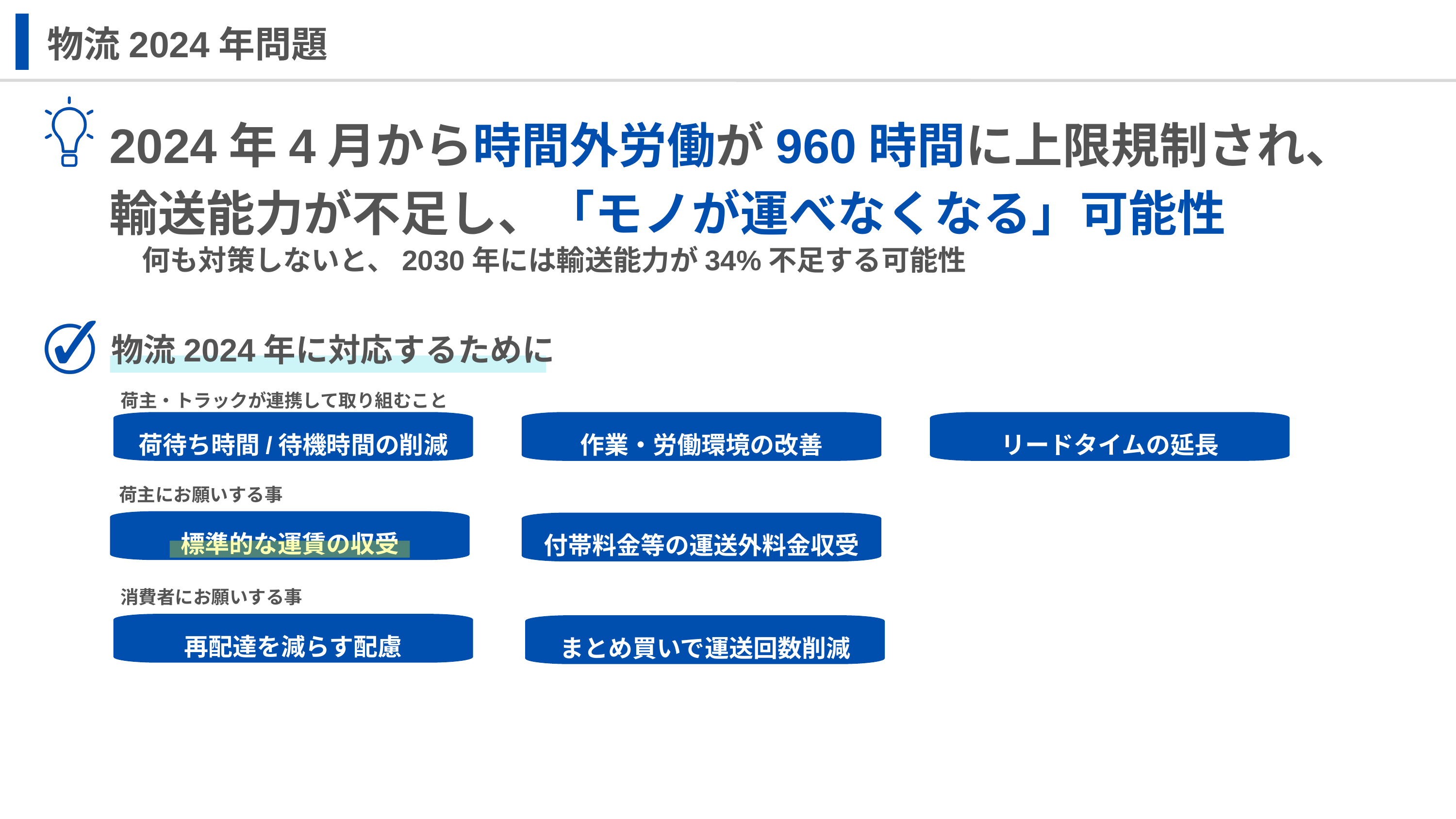

物流2024年問題

2024年4月から時間外労働が960時間に上限規制され、
輸送能力が不足し、「モノが運べなくなる」可能性
    何も対策しないと、2030年には輸送能力が34%不足する可能性

物流2024年に対応するために

荷主・トラックが連携して取り組むこと
荷待ち時間/待機時間の削減
作業・労働環境の改善
リードタイムの延長

荷主にお願いする事
標準的な運賃の収受
付帯料金等の運送外料金収受

消費者にお願いする事
再配達を減らす配慮
まとめ買いで運送回数削減